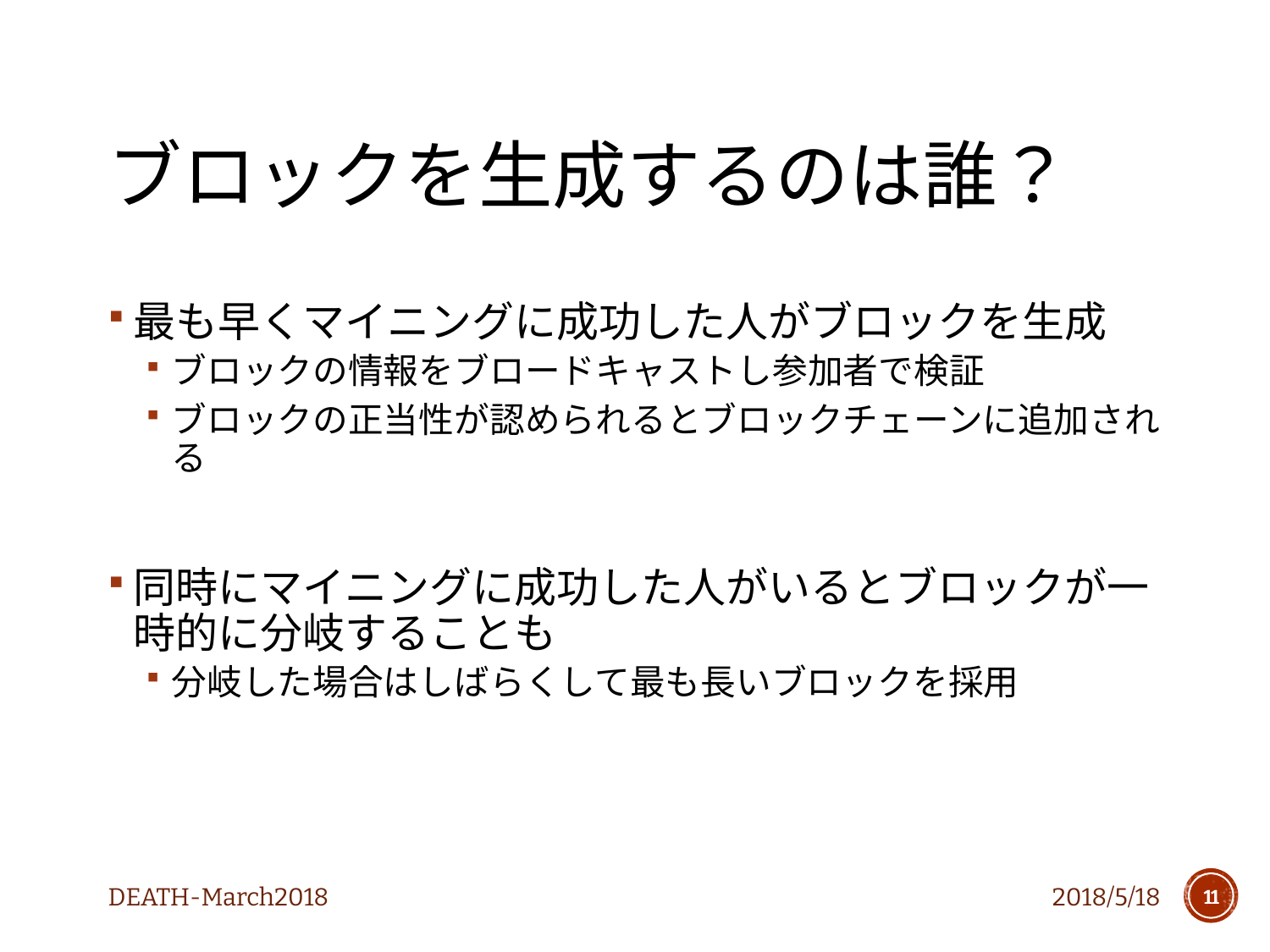

# ブロックを生成するのは誰？
最も早くマイニングに成功した人がブロックを生成
ブロックの情報をブロードキャストし参加者で検証
ブロックの正当性が認められるとブロックチェーンに追加される

同時にマイニングに成功した人がいるとブロックが一時的に分岐することも
分岐した場合はしばらくして最も長いブロックを採用
DEATH-March2018
2018/5/18
11